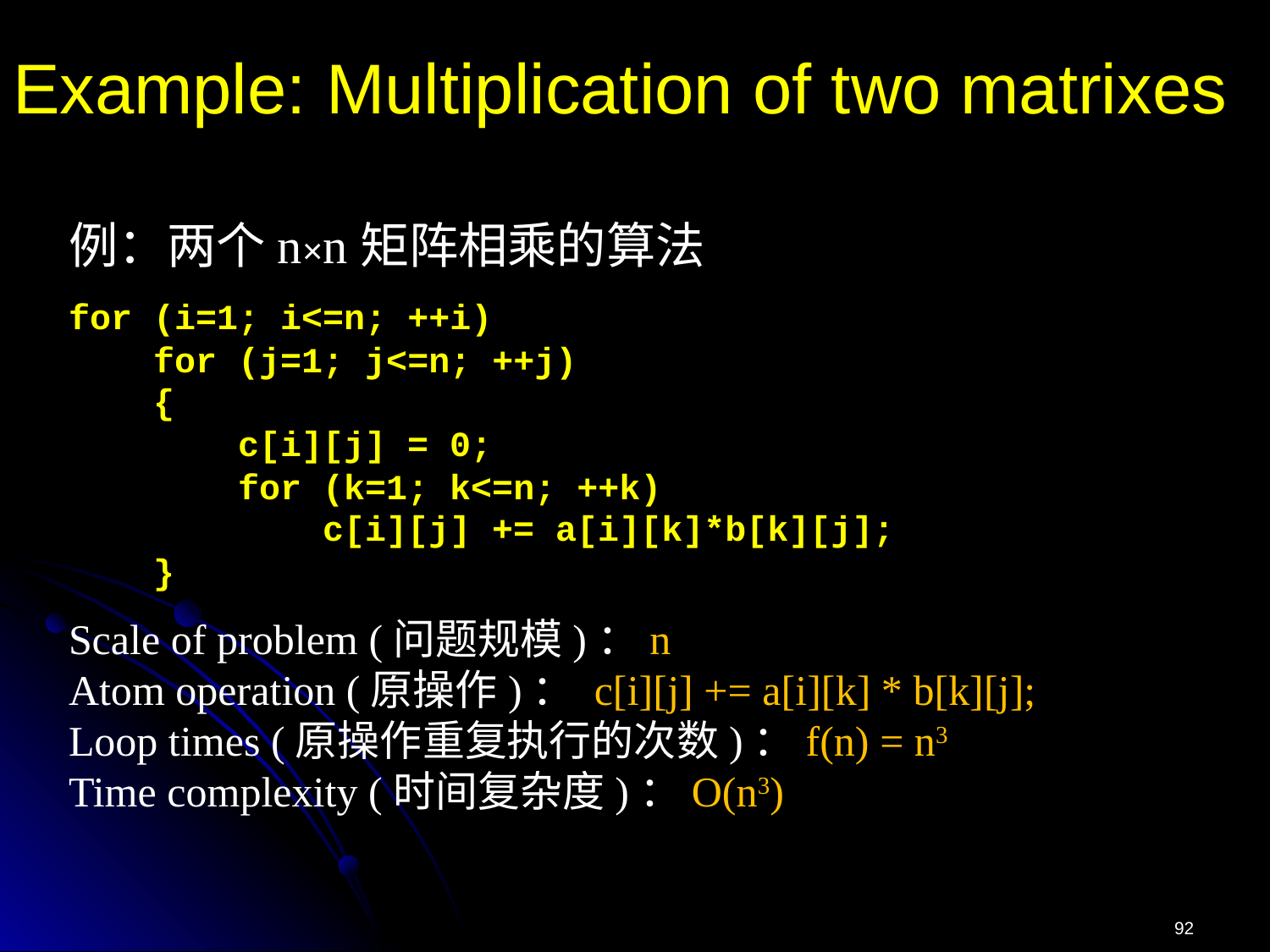

# Example: Multiplication of two matrixes
例：两个n×n矩阵相乘的算法
for (i=1; i<=n; ++i)
    for (j=1; j<=n; ++j)
    {
        c[i][j] = 0;
        for (k=1; k<=n; ++k)
            c[i][j] += a[i][k]*b[k][j];
    }
Scale of problem (问题规模)：n
Atom operation (原操作)： c[i][j] += a[i][k] * b[k][j];
Loop times (原操作重复执行的次数)：f(n) = n3
Time complexity (时间复杂度)：O(n3)

92